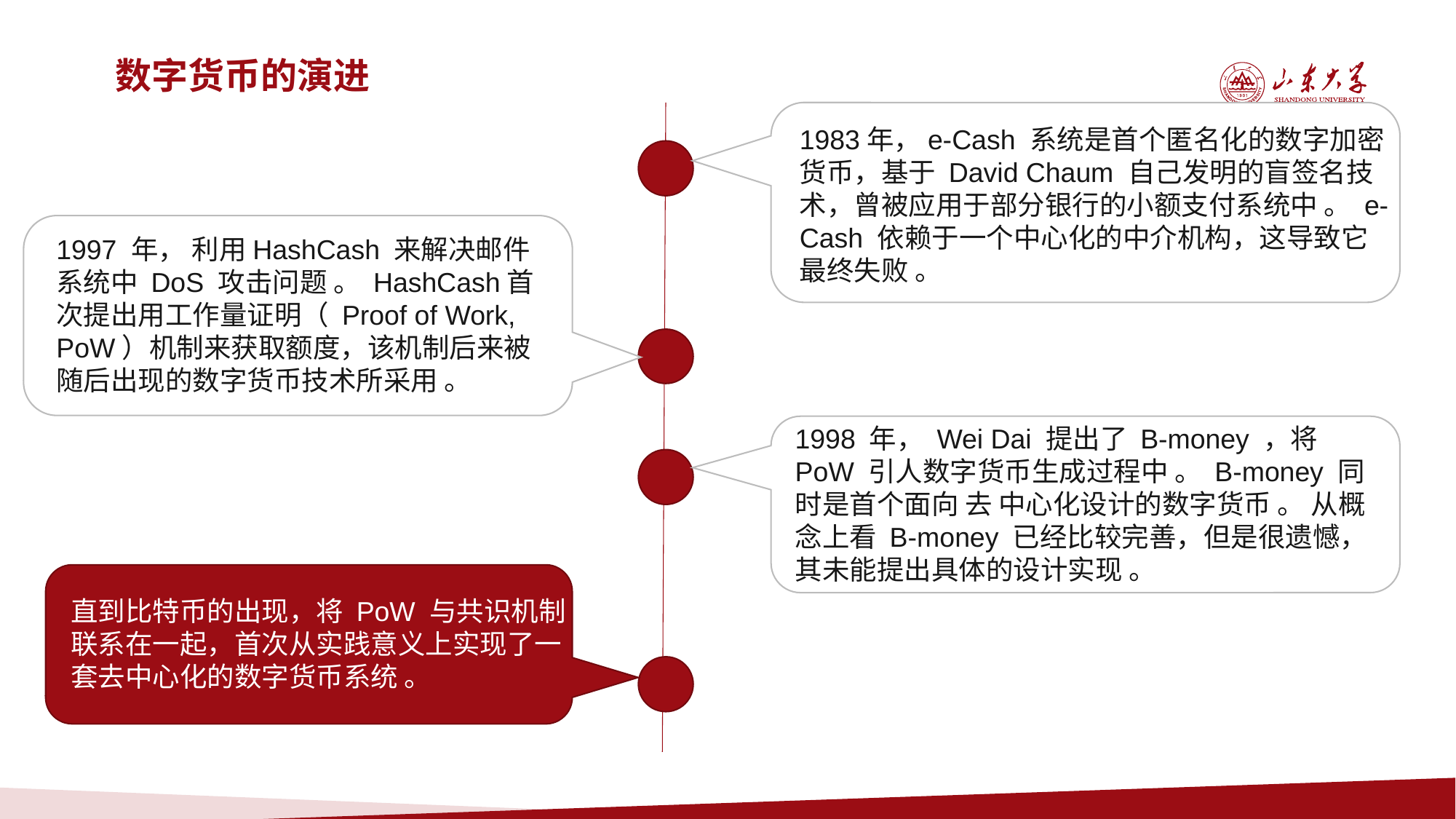

数字货币的演进
1983年，e-Cash 系统是首个匿名化的数字加密货币，基于 David Chaum 自己发明的盲签名技术，曾被应用于部分银行的小额支付系统中 。 e-Cash 依赖于一个中心化的中介机构，这导致它最终失败 。

1997 年， 利用HashCash 来解决邮件系统中 DoS 攻击问题 。 HashCash首次提出用工作量证明（ Proof of Work, PoW）机制来获取额度，该机制后来被随后出现的数字货币技术所采用 。

1998 年， Wei Dai 提出了 B-money ，将 PoW 引人数字货币生成过程中 。 B-money 同时是首个面向 去 中心化设计的数字货币 。 从概念上看 B-money 已经比较完善，但是很遗憾，其未能提出具体的设计实现 。

直到比特币的出现，将 PoW 与共识机制联系在一起，首次从实践意义上实现了一套去中心化的数字货币系统 。